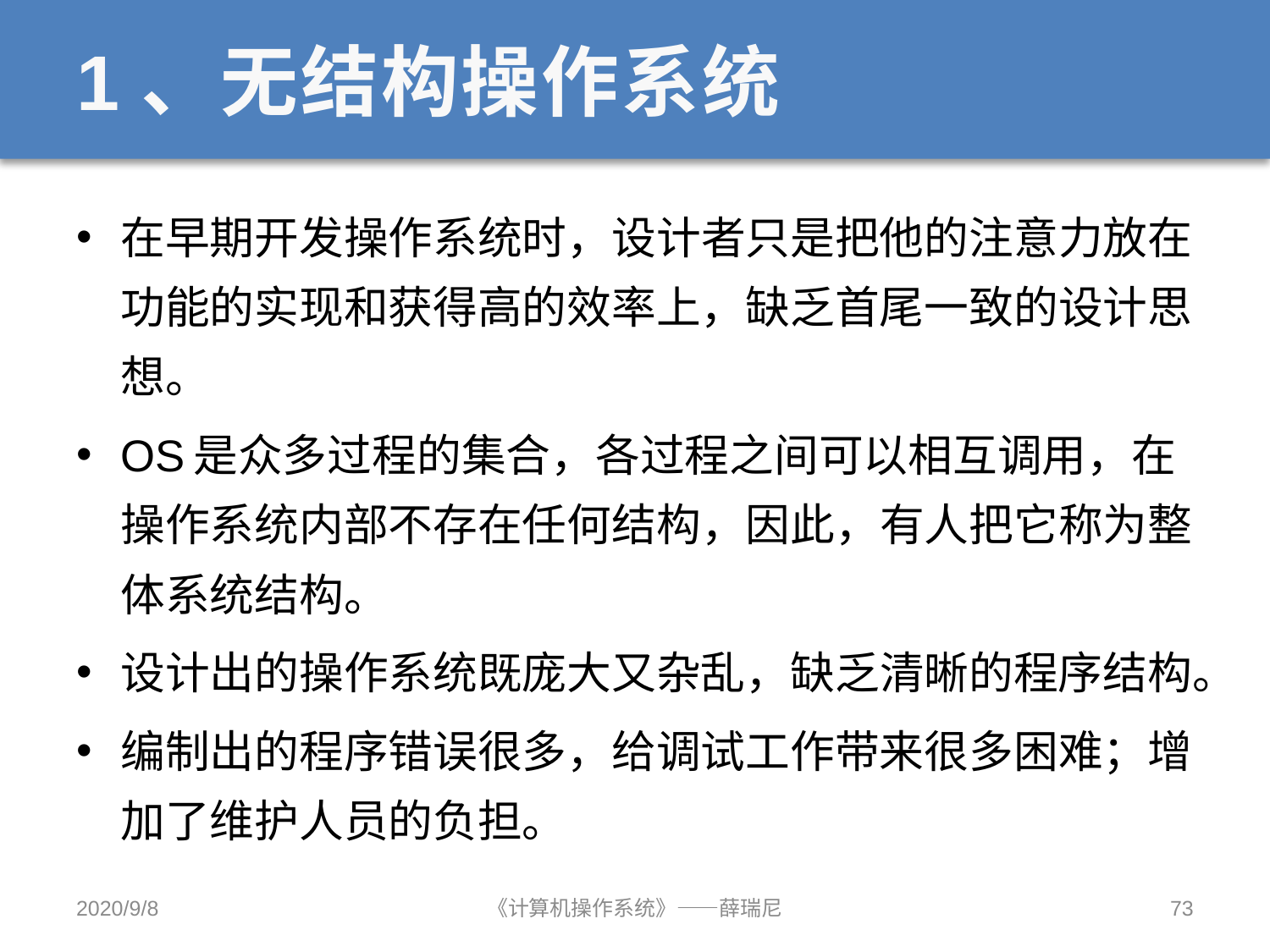

# 1、无结构操作系统
在早期开发操作系统时，设计者只是把他的注意力放在功能的实现和获得高的效率上，缺乏首尾一致的设计思想。
OS是众多过程的集合，各过程之间可以相互调用，在操作系统内部不存在任何结构，因此，有人把它称为整体系统结构。
设计出的操作系统既庞大又杂乱，缺乏清晰的程序结构。
编制出的程序错误很多，给调试工作带来很多困难；增加了维护人员的负担。
2020/9/8
《计算机操作系统》——薛瑞尼
73